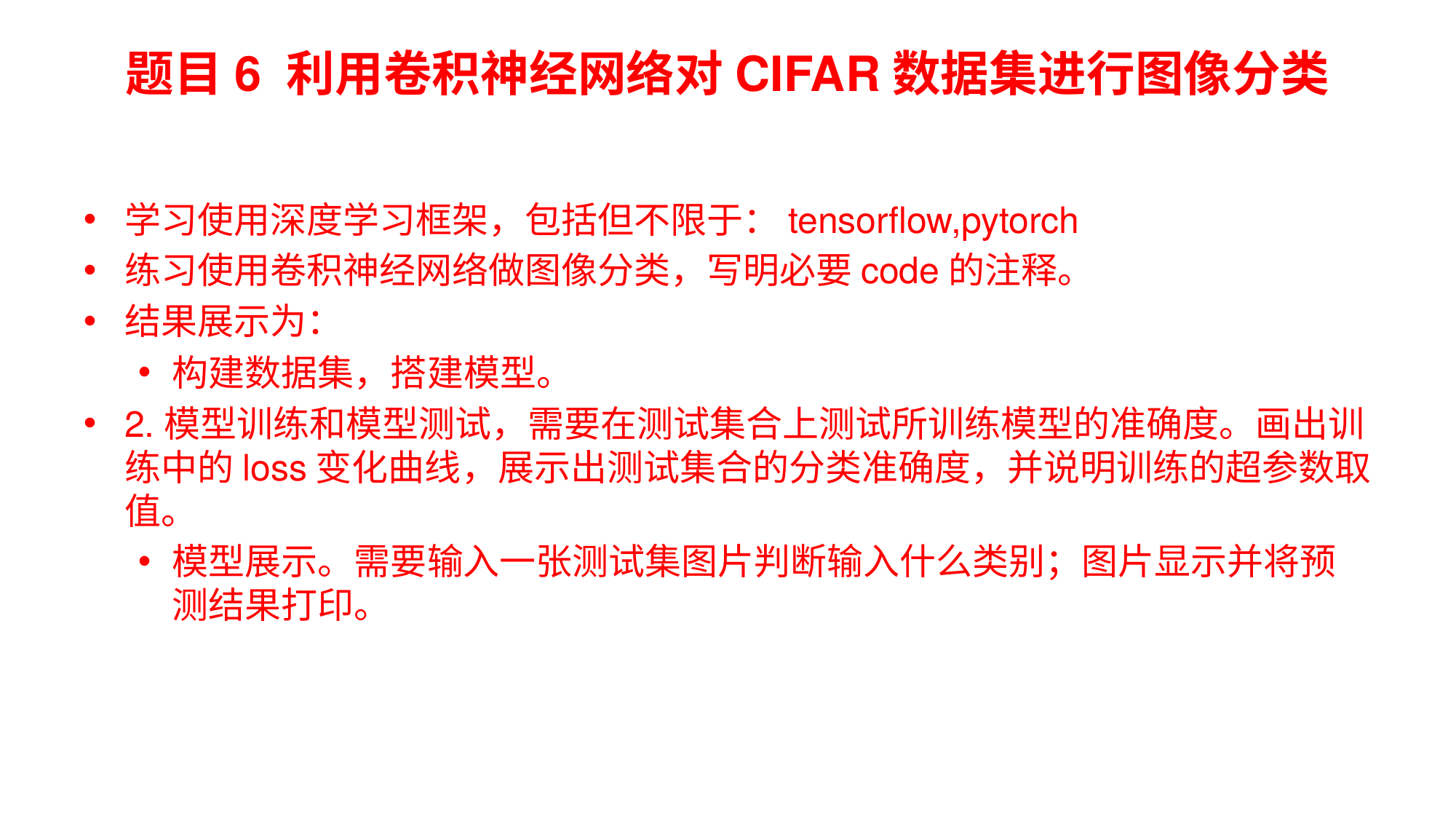

# 题目6 利用卷积神经网络对CIFAR数据集进行图像分类
学习使用深度学习框架，包括但不限于：tensorflow,pytorch
练习使用卷积神经网络做图像分类，写明必要code的注释。
结果展示为：
构建数据集，搭建模型。
2.模型训练和模型测试，需要在测试集合上测试所训练模型的准确度。画出训练中的loss变化曲线，展示出测试集合的分类准确度，并说明训练的超参数取值。
模型展示。需要输入一张测试集图片判断输入什么类别；图片显示并将预测结果打印。